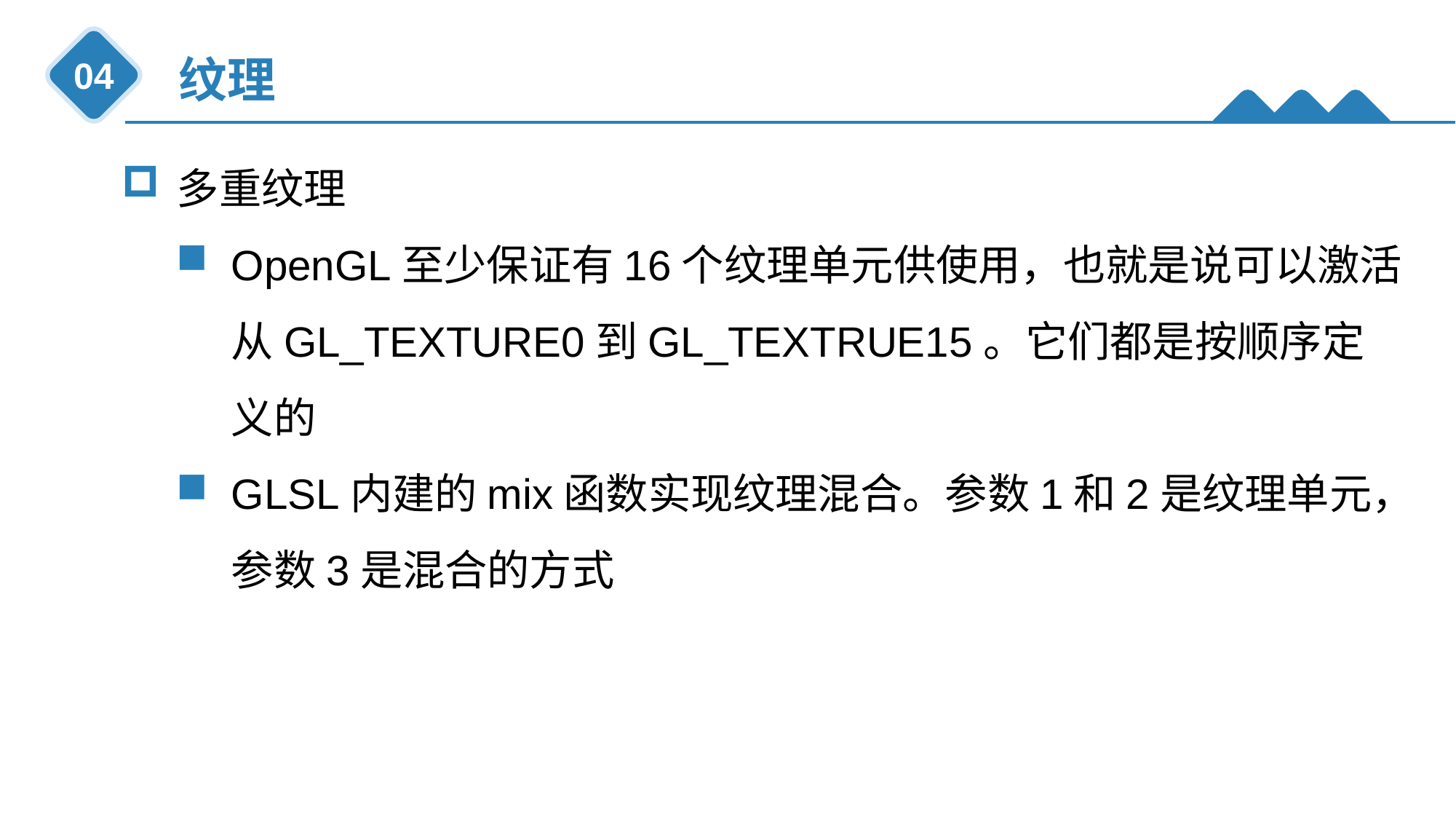

纹理
04

多重纹理
OpenGL至少保证有16个纹理单元供使用，也就是说可以激活从GL_TEXTURE0到GL_TEXTRUE15。它们都是按顺序定义的
GLSL内建的mix函数实现纹理混合。参数1和2是纹理单元，参数3是混合的方式